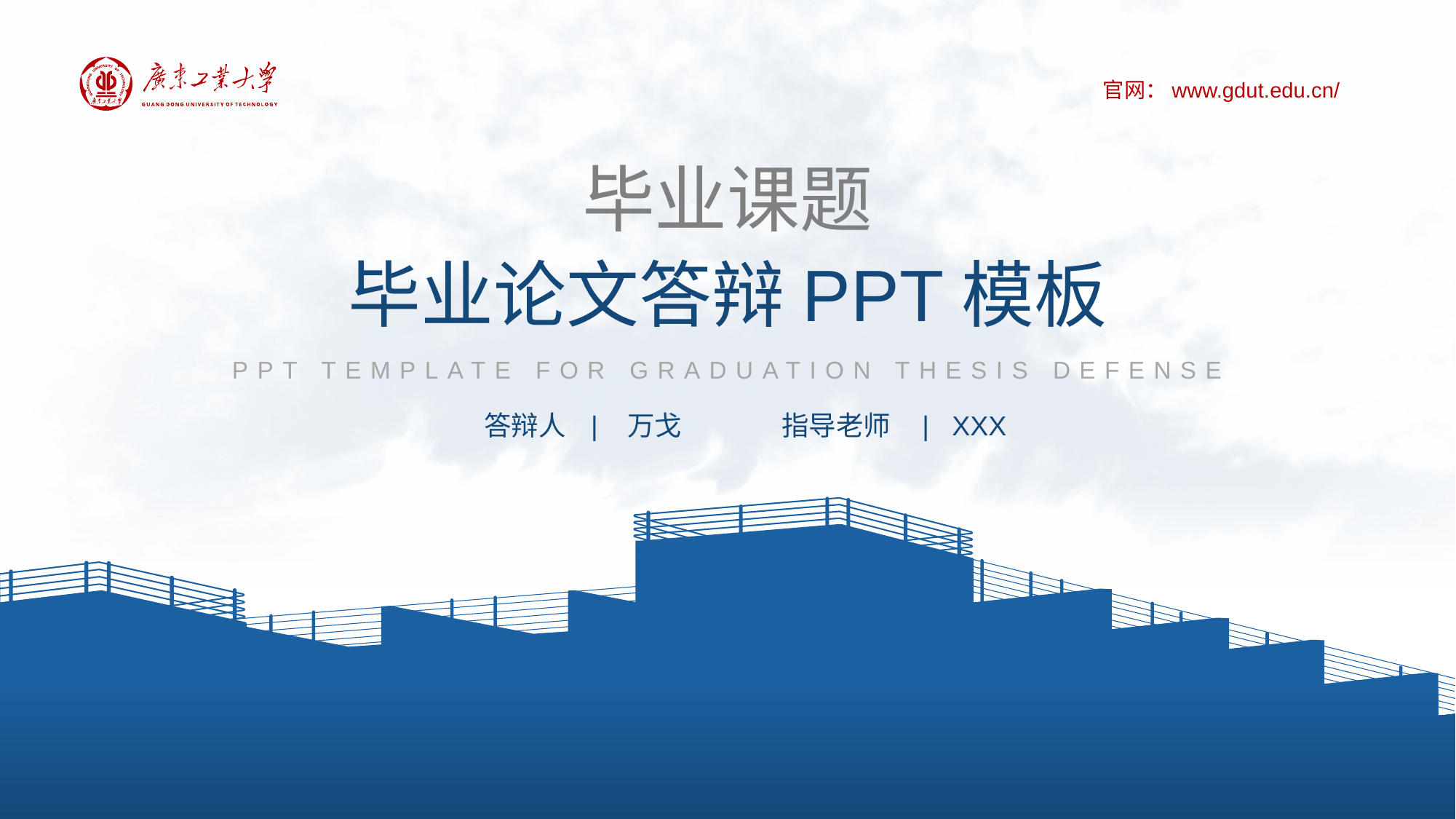

毕业课题
# 毕业论文答辩PPT模板
PPT TEMPLATE FOR GRADUATION THESIS DEFENSE
答辩人   |   万戈
指导老师    |   XXX